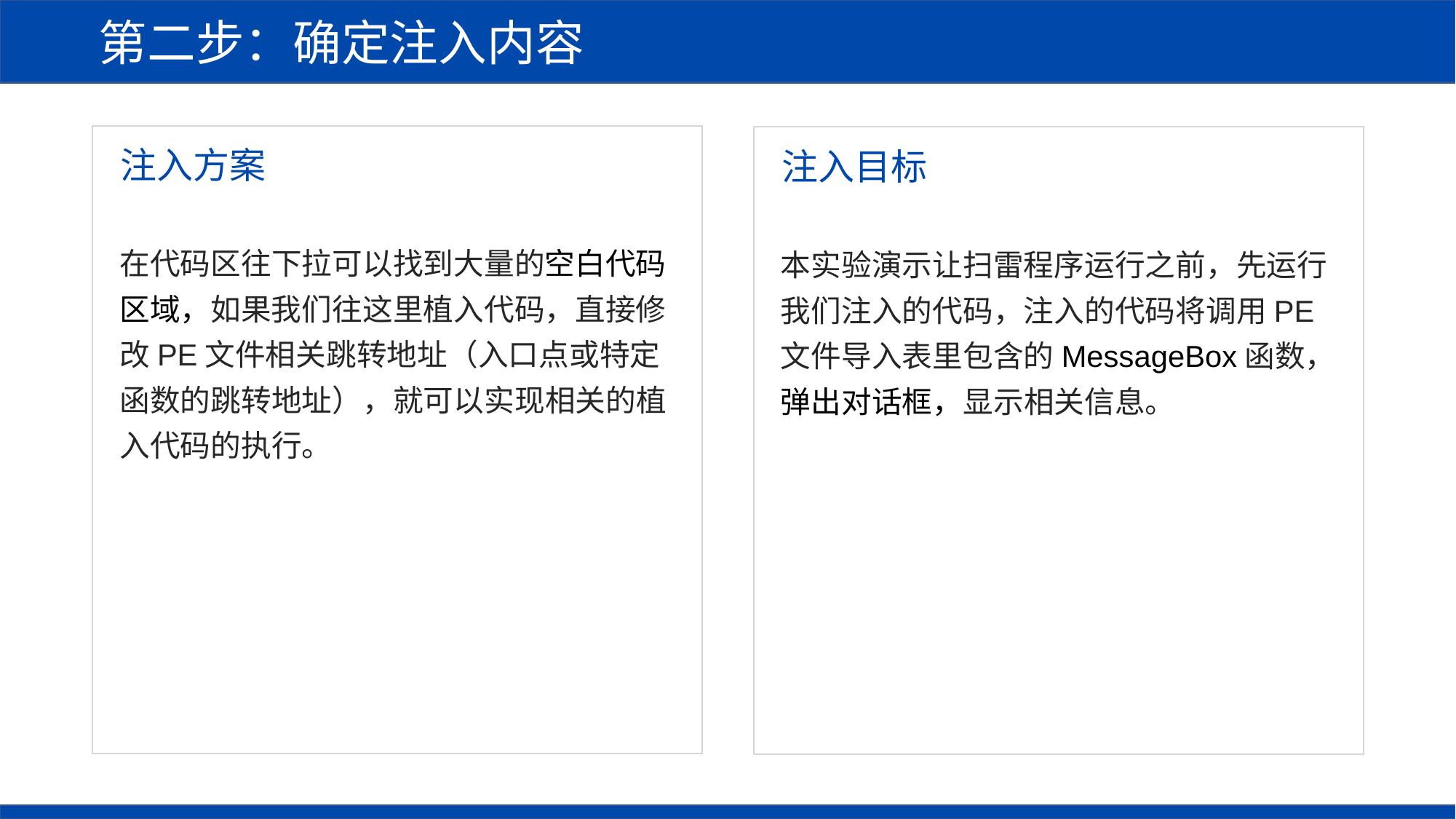

第二步：确定注入内容

注入方案
注入目标
在代码区往下拉可以找到大量的空白代码区域，如果我们往这里植入代码，直接修改PE文件相关跳转地址（入口点或特定函数的跳转地址），就可以实现相关的植入代码的执行。
本实验演示让扫雷程序运行之前，先运行我们注入的代码，注入的代码将调用PE文件导入表里包含的MessageBox函数，弹出对话框，显示相关信息。